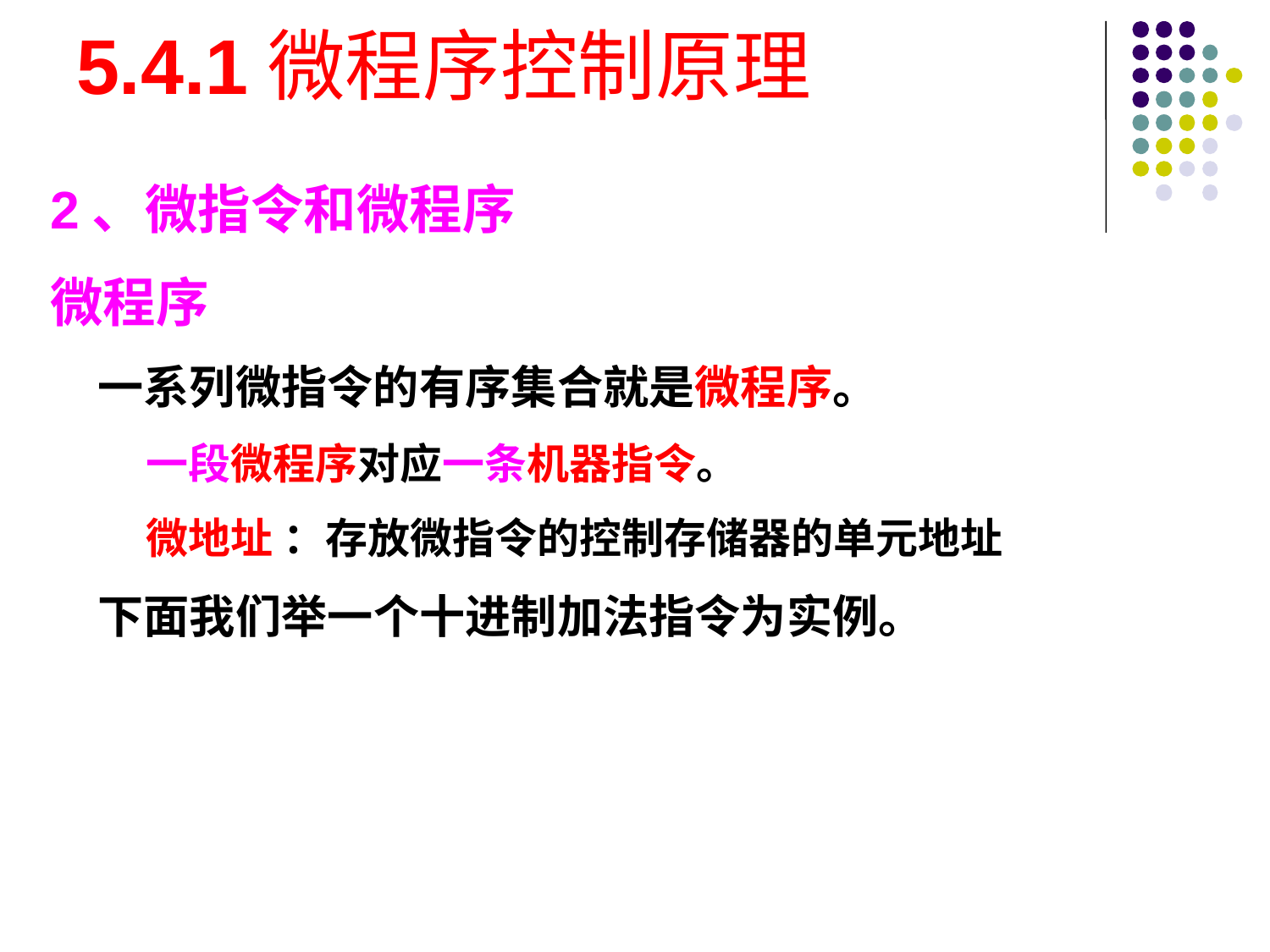

# 5.4.1微程序控制原理
2、微指令和微程序
微程序
一系列微指令的有序集合就是微程序。
一段微程序对应一条机器指令。
微地址 ：存放微指令的控制存储器的单元地址
下面我们举一个十进制加法指令为实例。
48